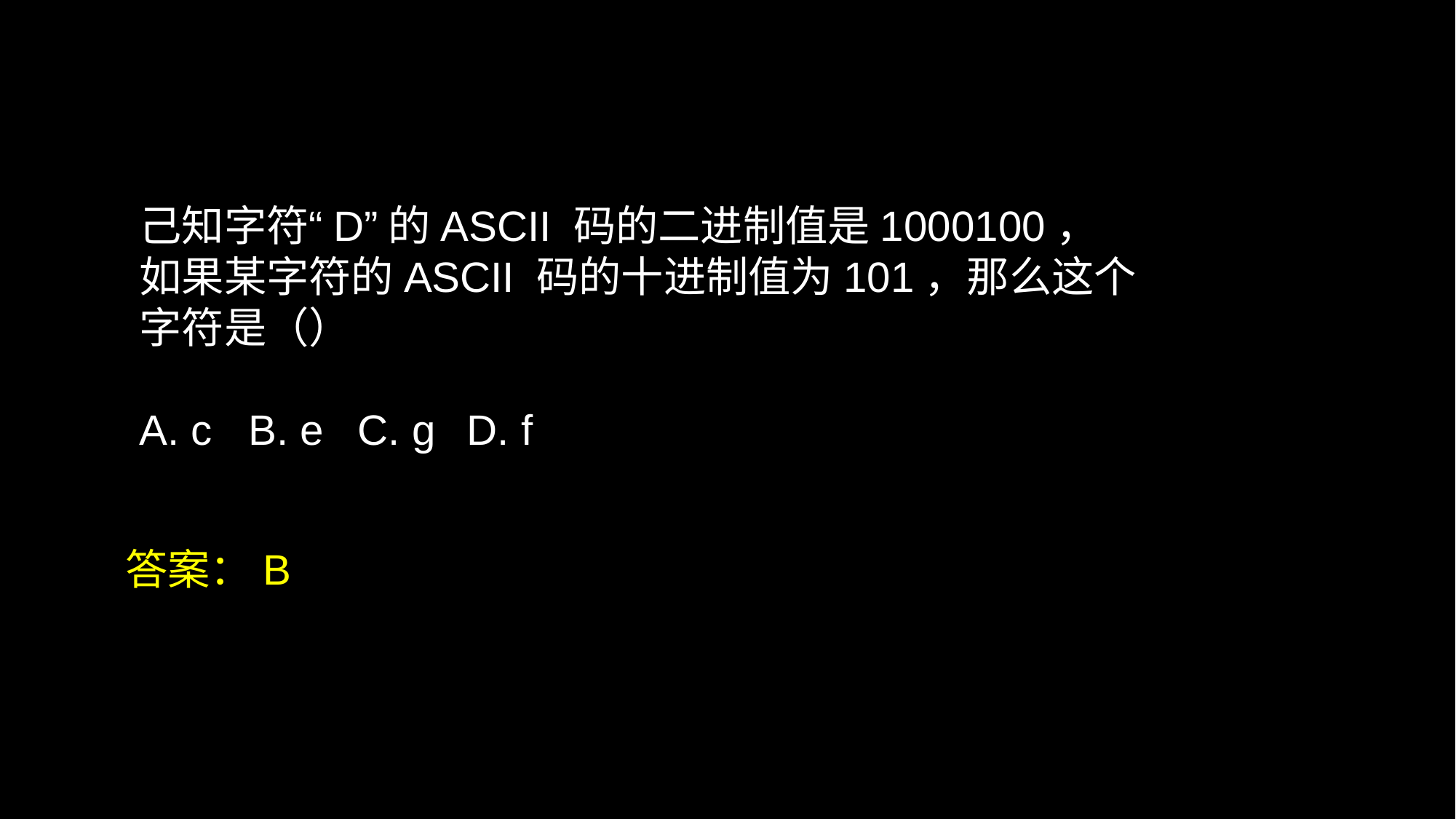

# 己知字符“D”的ASCII 码的二进制值是1000100，如果某字符的ASCII 码的十进制值为101，那么这个字符是（） A. c 	B. e 	C. g 	D. f
答案：B